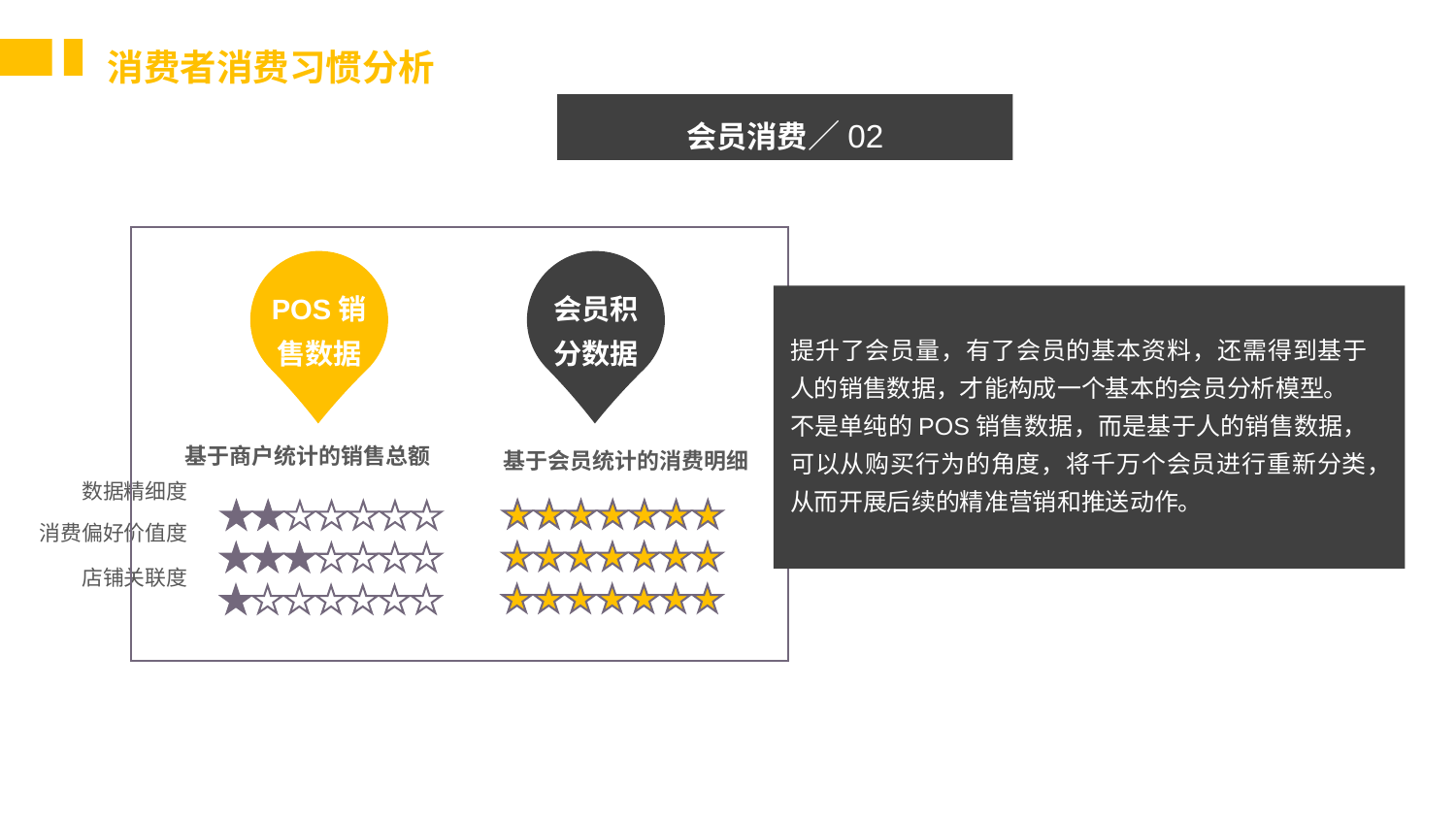

消费者消费习惯分析

会员消费／02

POS销售数据
会员积分数据

提升了会员量，有了会员的基本资料，还需得到基于人的销售数据，才能构成一个基本的会员分析模型。
不是单纯的POS销售数据，而是基于人的销售数据，可以从购买行为的角度，将千万个会员进行重新分类，从而开展后续的精准营销和推送动作。
基于商户统计的销售总额
基于会员统计的消费明细
数据精细度

消费偏好价值度

店铺关联度